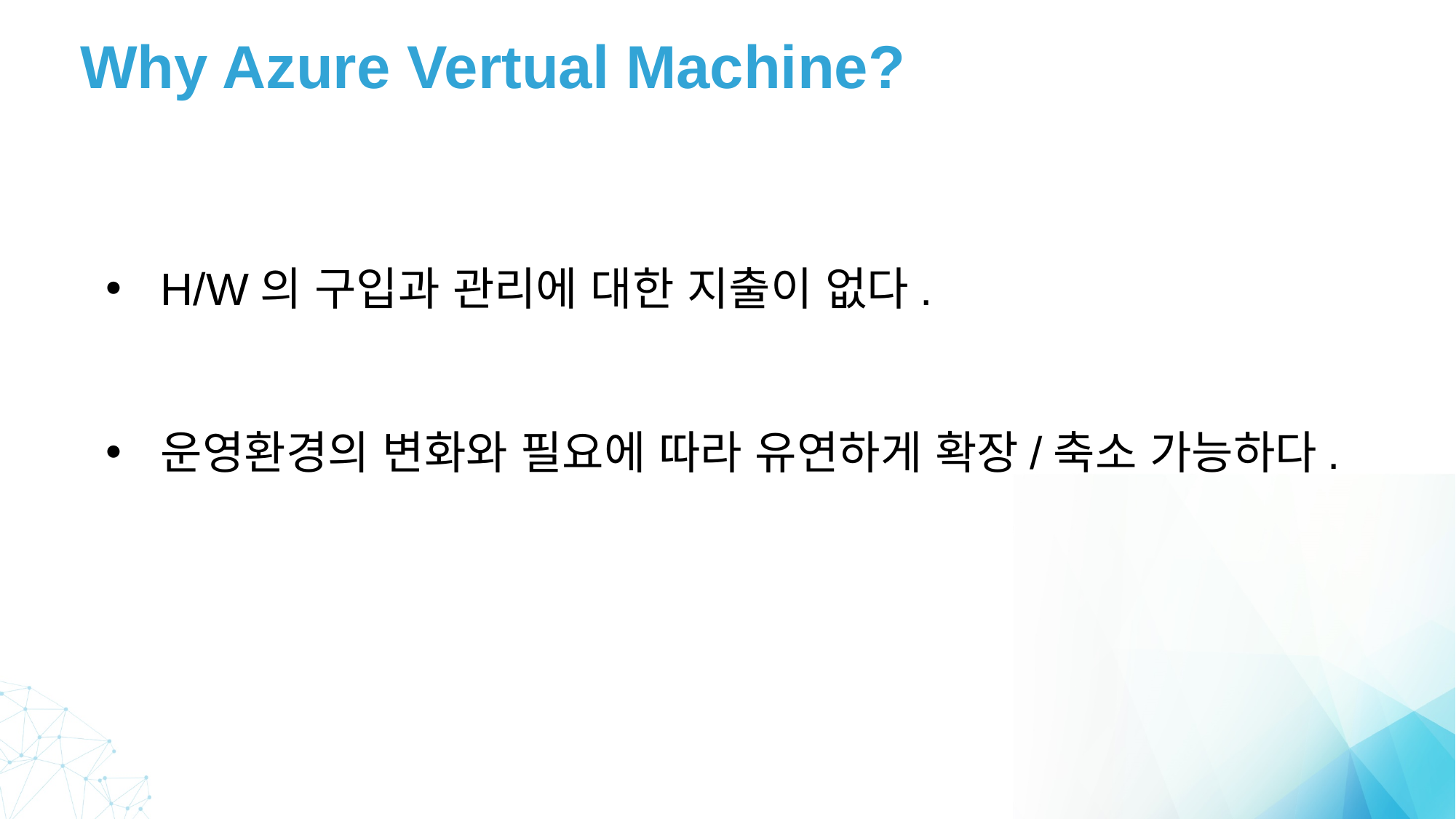

Why Azure Vertual Machine?
H/W의 구입과 관리에 대한 지출이 없다.
운영환경의 변화와 필요에 따라 유연하게 확장/축소 가능하다.